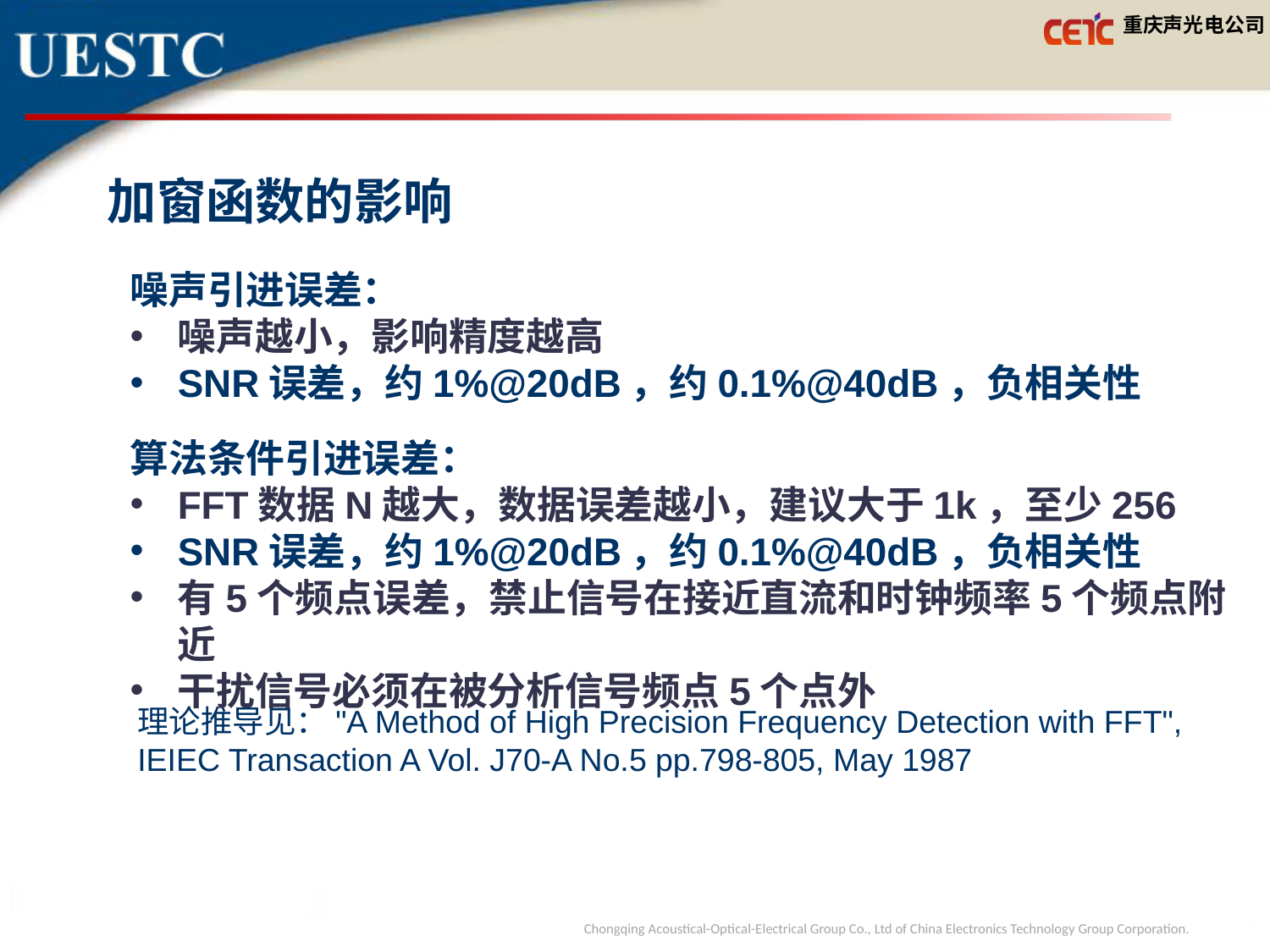

加窗函数的影响
噪声引进误差：
噪声越小，影响精度越高
SNR误差，约1%@20dB，约0.1%@40dB，负相关性
算法条件引进误差：
FFT数据N越大，数据误差越小，建议大于1k，至少256
SNR误差，约1%@20dB，约0.1%@40dB，负相关性
有5个频点误差，禁止信号在接近直流和时钟频率5个频点附近
干扰信号必须在被分析信号频点5个点外

理论推导见："A Method of High Precision Frequency Detection with FFT", IEIEC Transaction A Vol. J70-A No.5 pp.798-805, May 1987